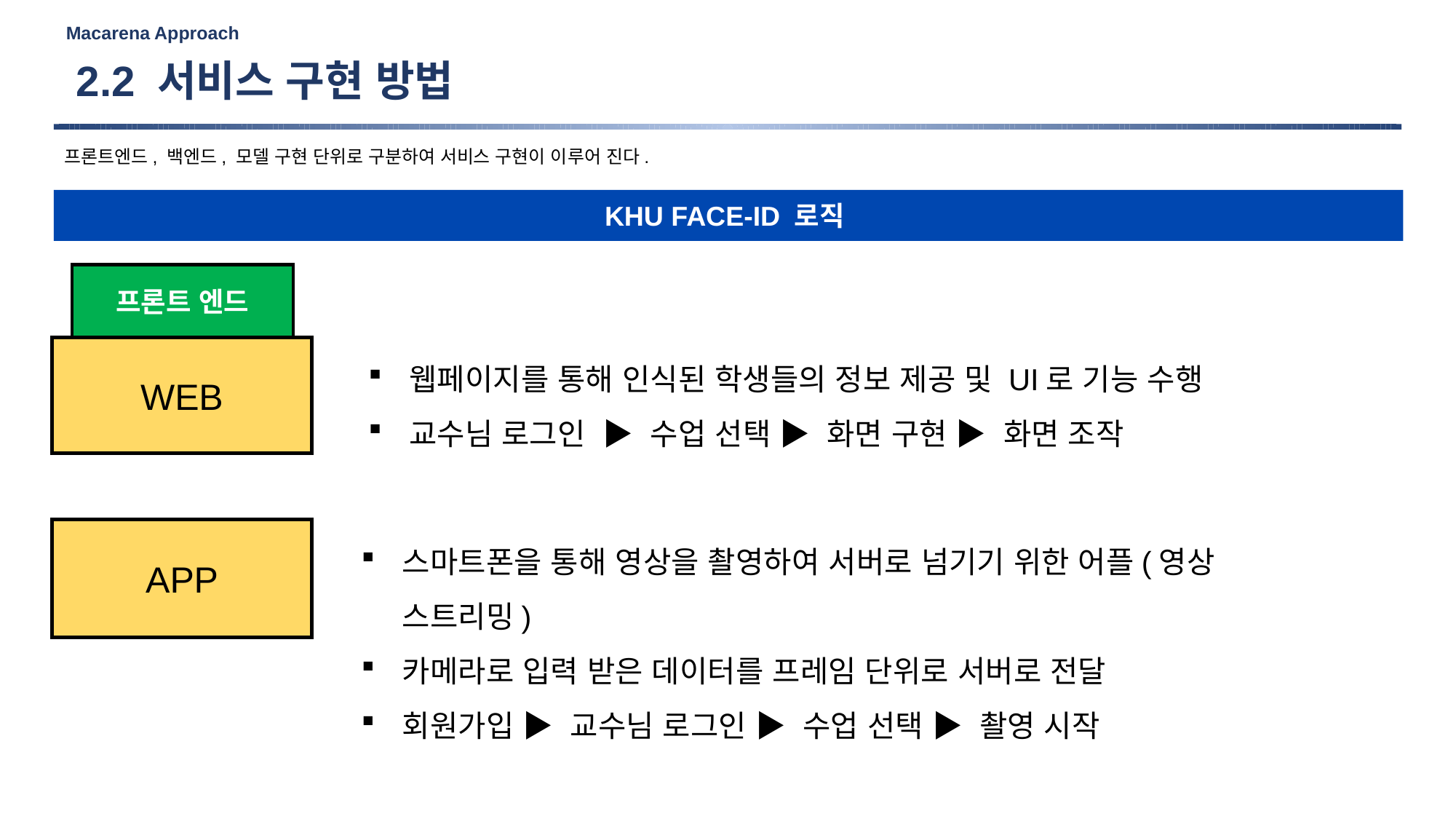

Macarena Approach
2.2 서비스 구현 방법

프론트엔드, 백엔드, 모델 구현 단위로 구분하여 서비스 구현이 이루어 진다.
KHU FACE-ID 로직
프론트 엔드
웹페이지를 통해 인식된 학생들의 정보 제공 및 UI로 기능 수행
교수님 로그인  ▶  수업 선택 ▶  화면 구현 ▶  화면 조작
WEB
APP
스마트폰을 통해 영상을 촬영하여 서버로 넘기기 위한 어플(영상 스트리밍)
카메라로 입력 받은 데이터를 프레임 단위로 서버로 전달
회원가입 ▶  교수님 로그인 ▶  수업 선택 ▶  촬영 시작